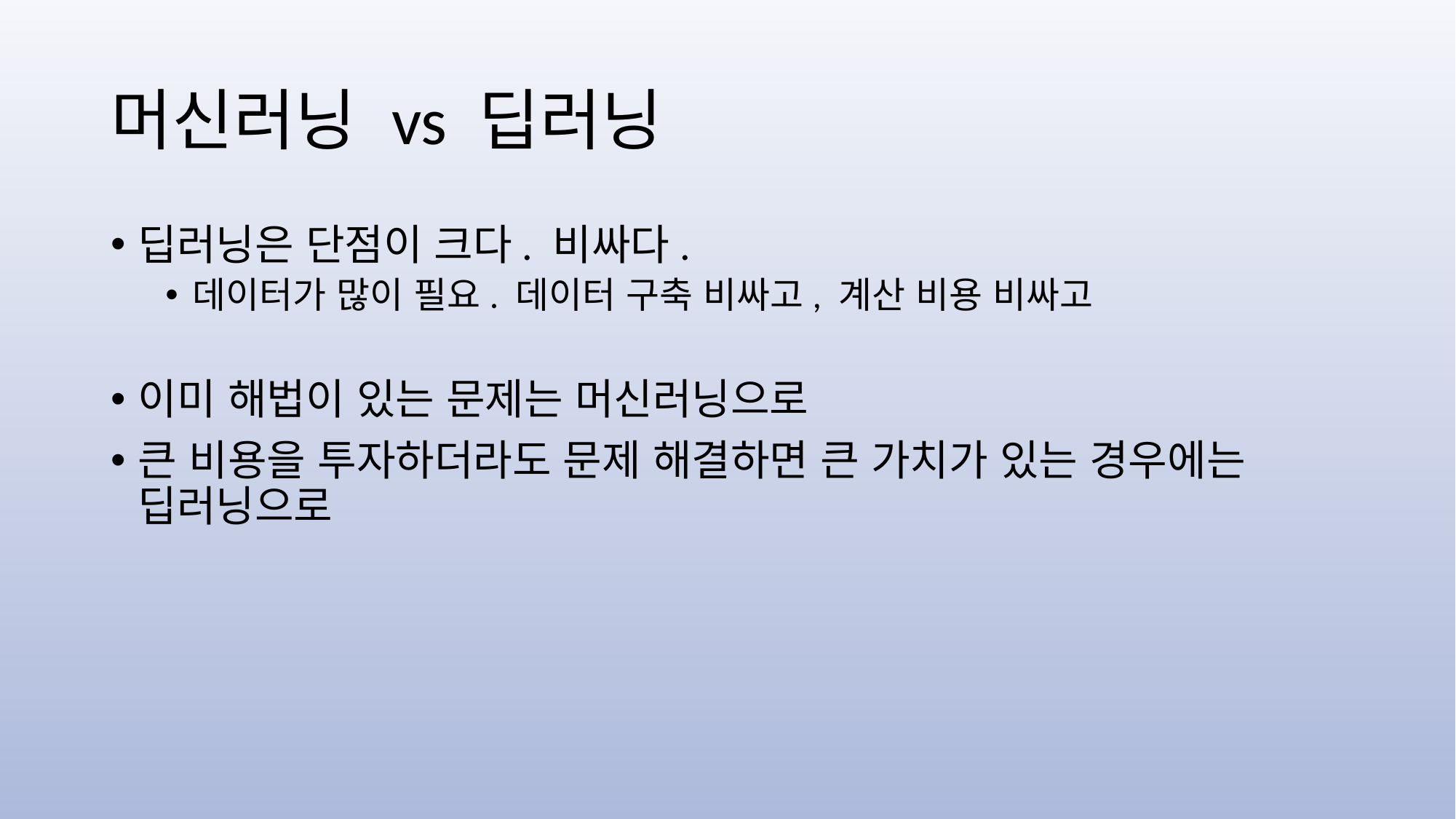

# 머신러닝 vs 딥러닝
딥러닝은 단점이 크다. 비싸다.
데이터가 많이 필요. 데이터 구축 비싸고, 계산 비용 비싸고

이미 해법이 있는 문제는 머신러닝으로
큰 비용을 투자하더라도 문제 해결하면 큰 가치가 있는 경우에는 딥러닝으로